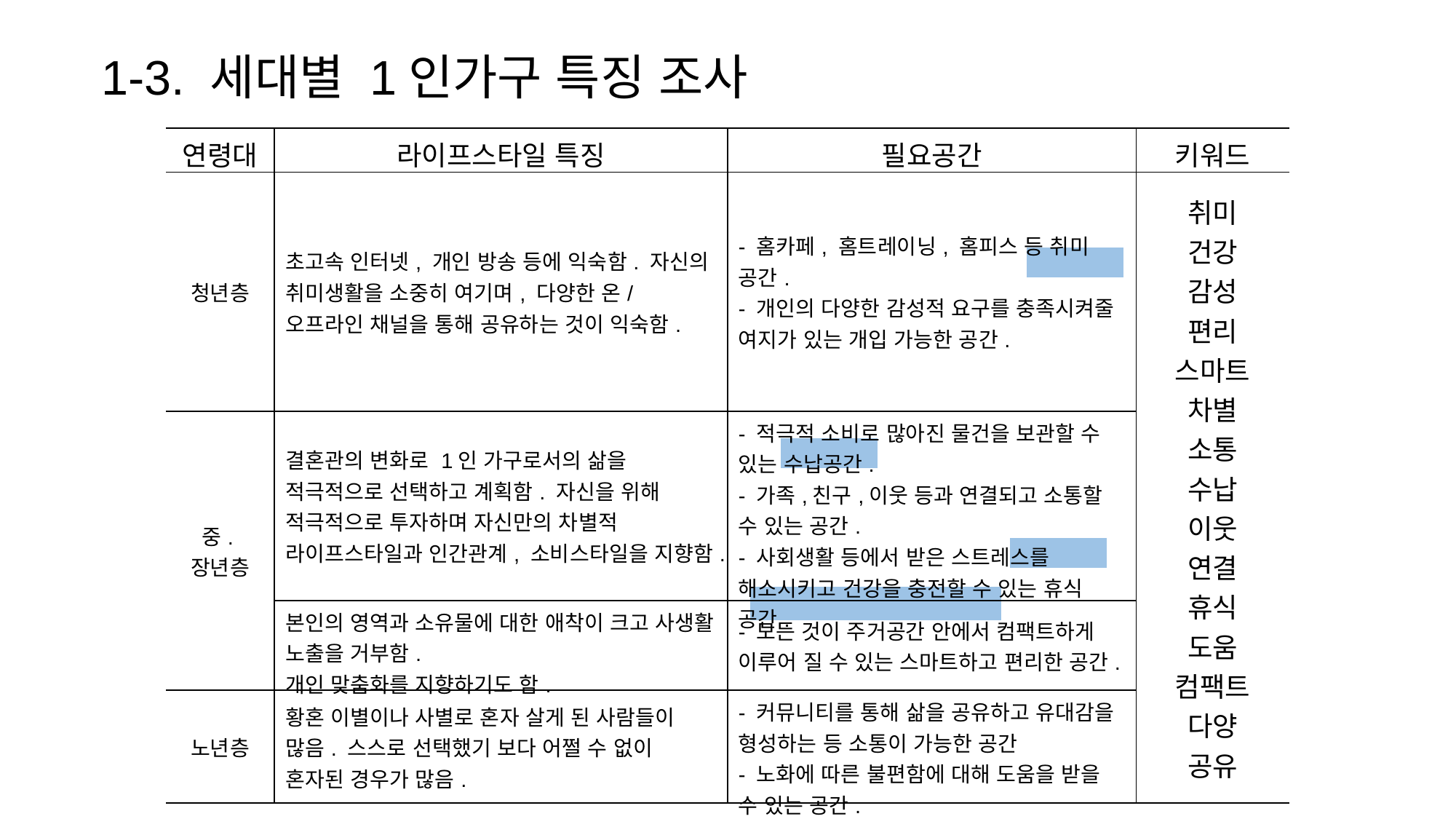

1-3. 세대별 1인가구 특징 조사
| 연령대 | 라이프스타일 특징 | 필요공간 | 키워드 |
| --- | --- | --- | --- |
| 청년층 | 초고속 인터넷, 개인 방송 등에 익숙함. 자신의 취미생활을 소중히 여기며, 다양한 온/오프라인 채널을 통해 공유하는 것이 익숙함. | - 홈카페, 홈트레이닝, 홈피스 등 취미 공간. - 개인의 다양한 감성적 요구를 충족시켜줄 여지가 있는 개입 가능한 공간. | 취미 건강 감성 편리 스마트 차별 소통 수납 이웃 연결 휴식 도움 컴팩트 다양 공유 |
| 중.장년층 | 결혼관의 변화로 1인 가구로서의 삶을 적극적으로 선택하고 계획함. 자신을 위해 적극적으로 투자하며 자신만의 차별적 라이프스타일과 인간관계, 소비스타일을 지향함. | - 적극적 소비로 많아진 물건을 보관할 수 있는 수납공간. - 가족,친구,이웃 등과 연결되고 소통할 수 있는 공간. - 사회생활 등에서 받은 스트레스를 해소시키고 건강을 충전할 수 있는 휴식 공간. |  |
|  | 본인의 영역과 소유물에 대한 애착이 크고 사생활 노출을 거부함. 개인 맞춤화를 지향하기도 함. | - 모든 것이 주거공간 안에서 컴팩트하게 이루어 질 수 있는 스마트하고 편리한 공간. |  |
| 노년층 | 황혼 이별이나 사별로 혼자 살게 된 사람들이 많음. 스스로 선택했기 보다 어쩔 수 없이 혼자된 경우가 많음. | - 커뮤니티를 통해 삶을 공유하고 유대감을 형성하는 등 소통이 가능한 공간 - 노화에 따른 불편함에 대해 도움을 받을 수 있는 공간. |  |